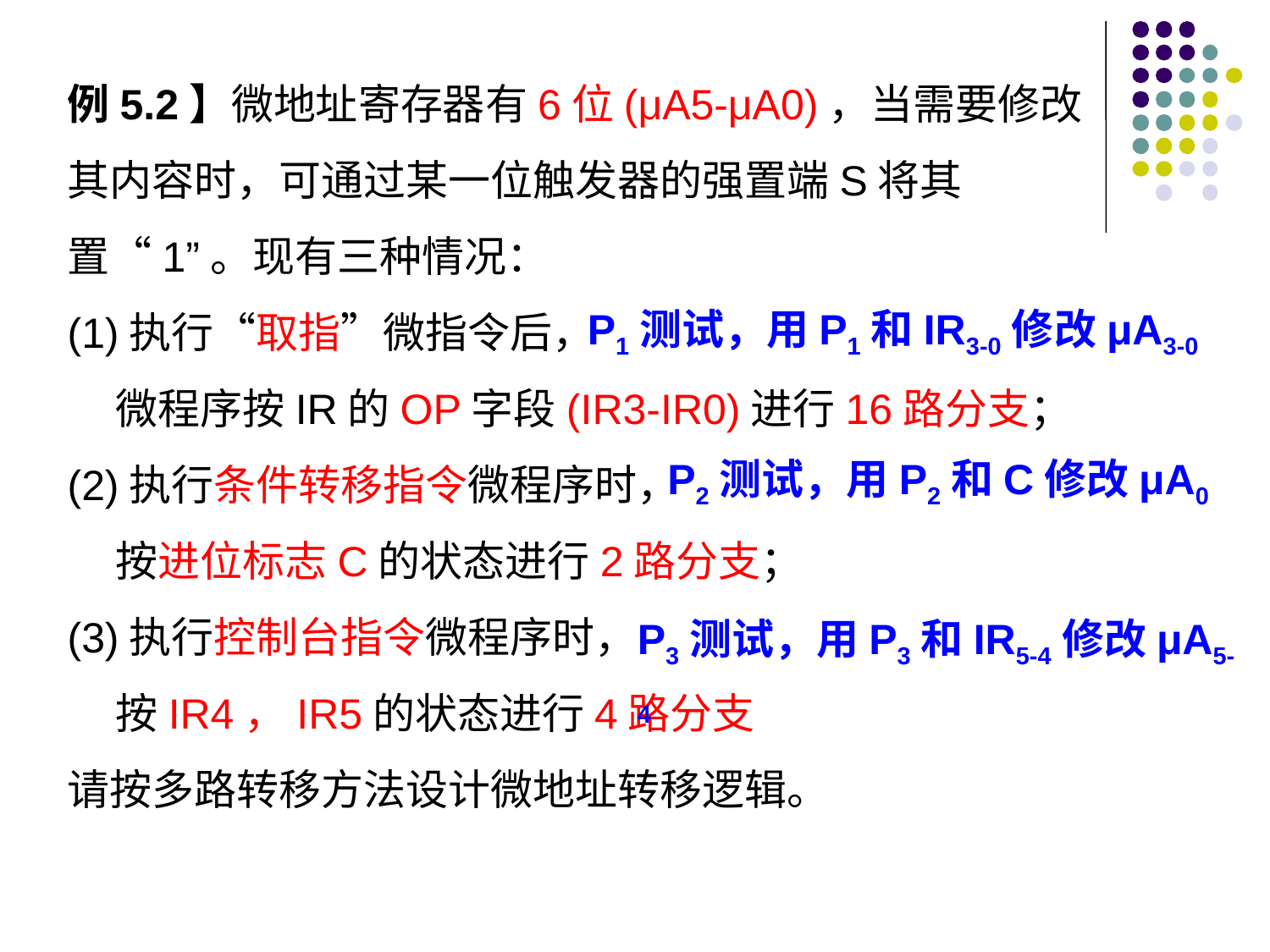

例5.2】微地址寄存器有6位(μA5-μA0)，当需要修改其内容时，可通过某一位触发器的强置端S将其置“1”。现有三种情况：
(1)执行“取指”微指令后，
    微程序按IR的OP字段(IR3-IR0)进行16路分支；
(2)执行条件转移指令微程序时，
    按进位标志C的状态进行2路分支；
(3)执行控制台指令微程序时，
    按IR4，IR5的状态进行4路分支
请按多路转移方法设计微地址转移逻辑。
P1测试，用P1和IR3-0修改μA3-0
P2测试，用P2和C修改μA0
P3测试，用P3和IR5-4修改μA5-4
72